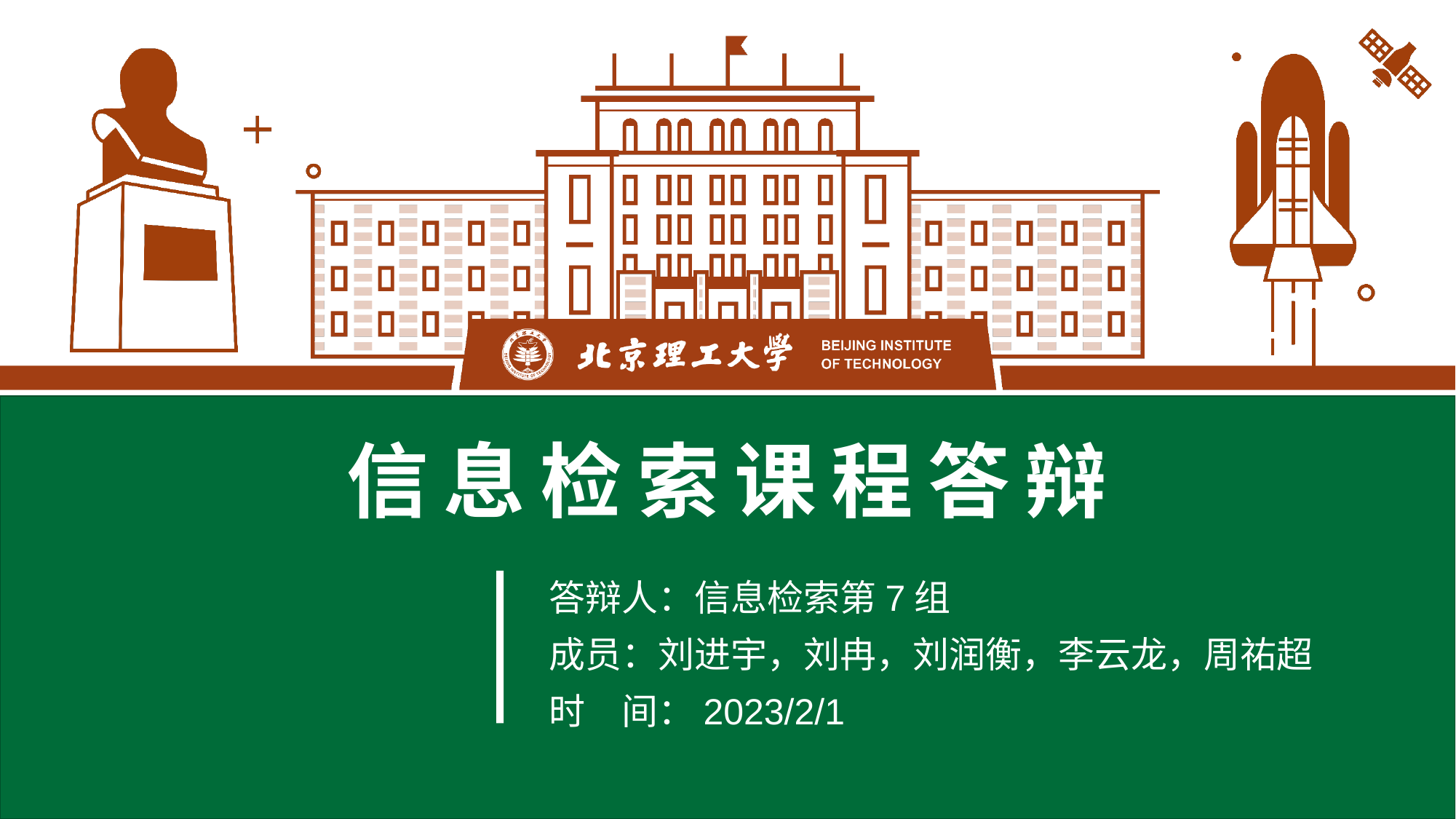

信息检索课程答辩
答辩人：信息检索第7组
成员：刘进宇，刘冉，刘润衡，李云龙，周祐超
时　间：2023/2/1